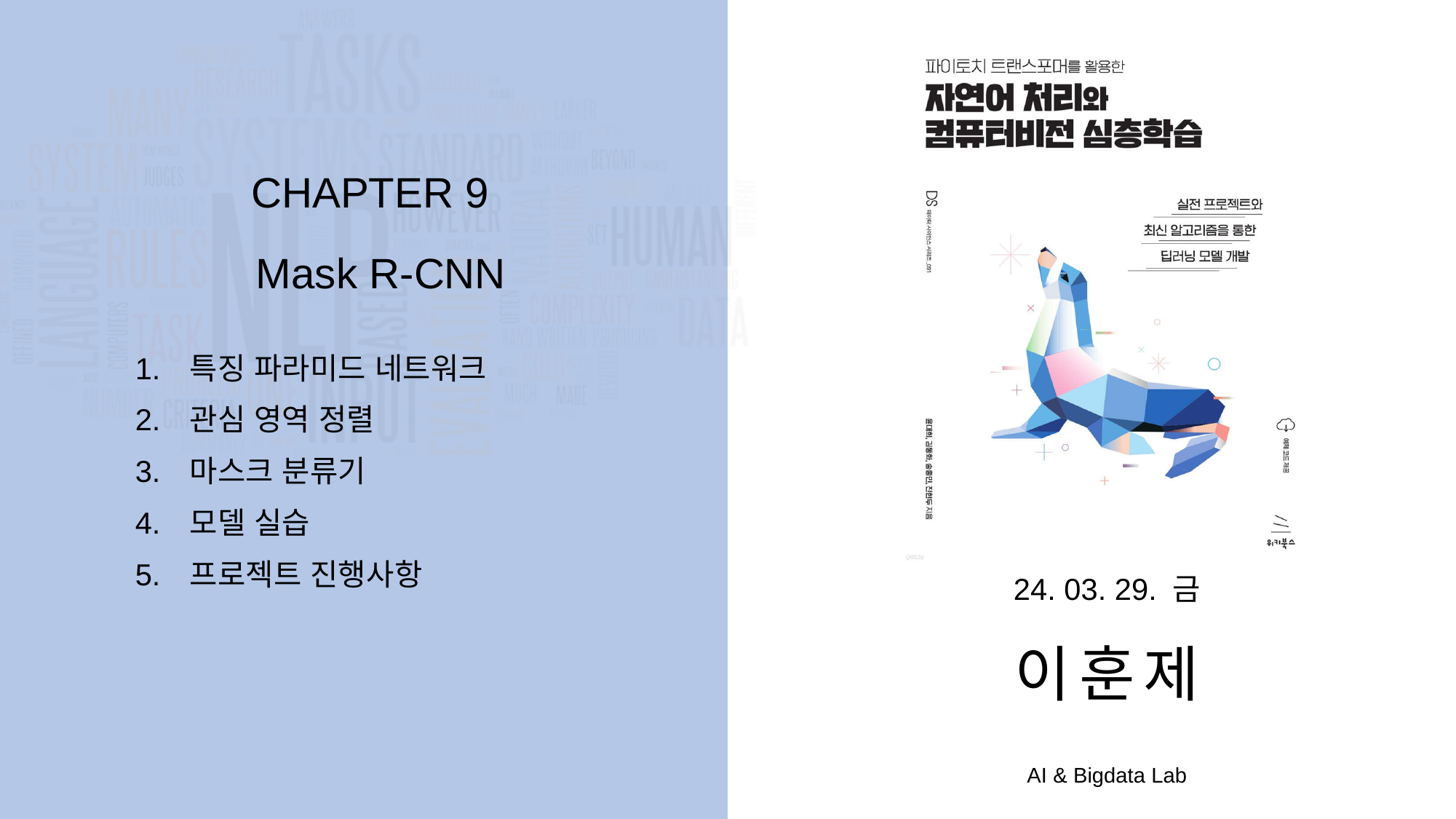

CHAPTER 9
Mask R-CNN
특징 파라미드 네트워크
관심 영역 정렬
마스크 분류기
모델 실습
프로젝트 진행사항
24. 03. 29. 금
이훈제